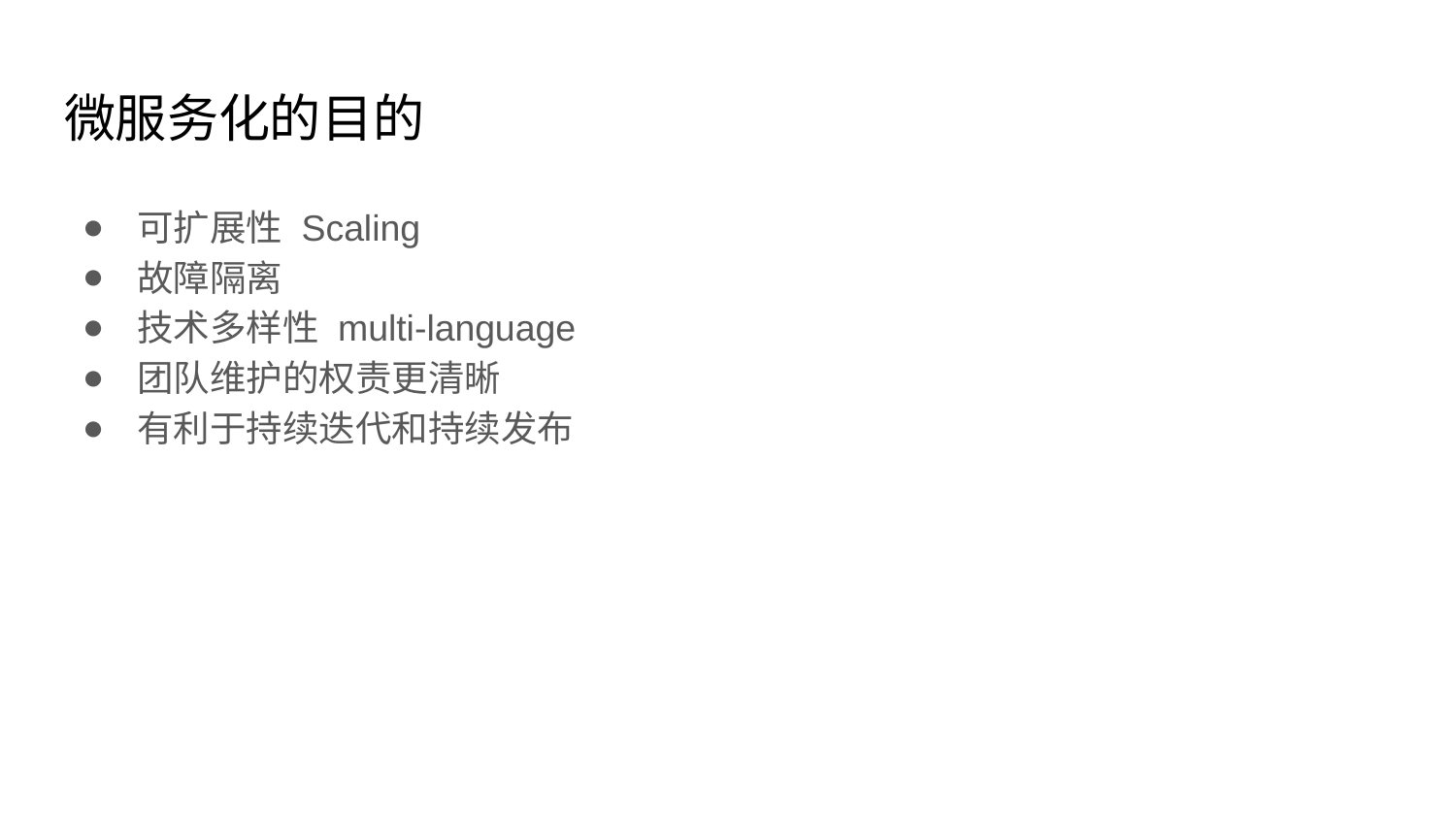

# 微服务化的目的
可扩展性 Scaling
故障隔离
技术多样性 multi-language
团队维护的权责更清晰
有利于持续迭代和持续发布